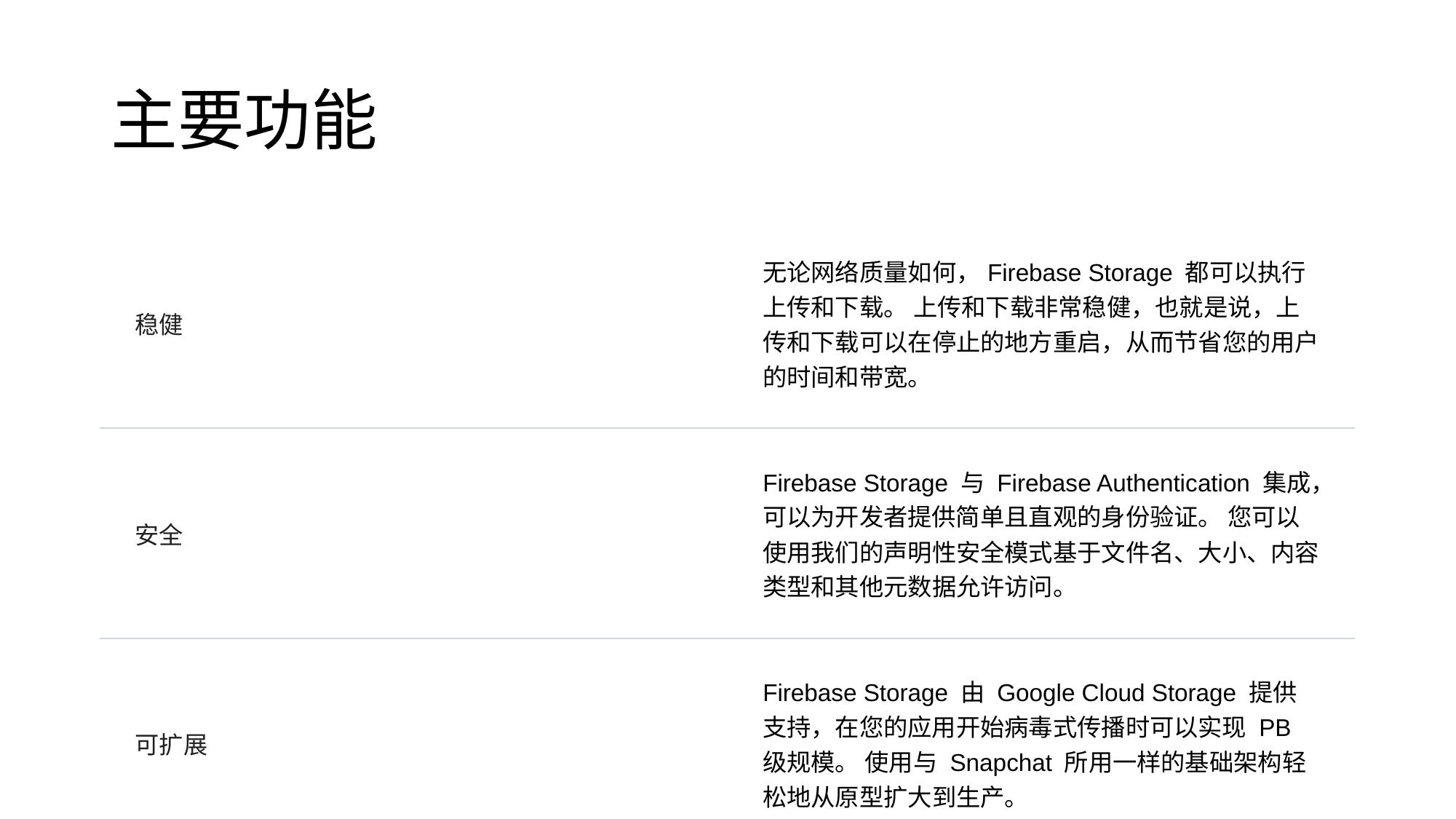

# 主要功能
| 稳健 | 无论网络质量如何，Firebase Storage 都可以执行上传和下载。 上传和下载非常稳健，也就是说，上传和下载可以在停止的地方重启，从而节省您的用户的时间和带宽。 |
| --- | --- |
| 安全 | Firebase Storage 与 Firebase Authentication 集成，可以为开发者提供简单且直观的身份验证。 您可以使用我们的声明性安全模式基于文件名、大小、内容类型和其他元数据允许访问。 |
| 可扩展 | Firebase Storage 由 Google Cloud Storage 提供支持，在您的应用开始病毒式传播时可以实现 PB 级规模。 使用与 Snapchat 所用一样的基础架构轻松地从原型扩大到生产。 |